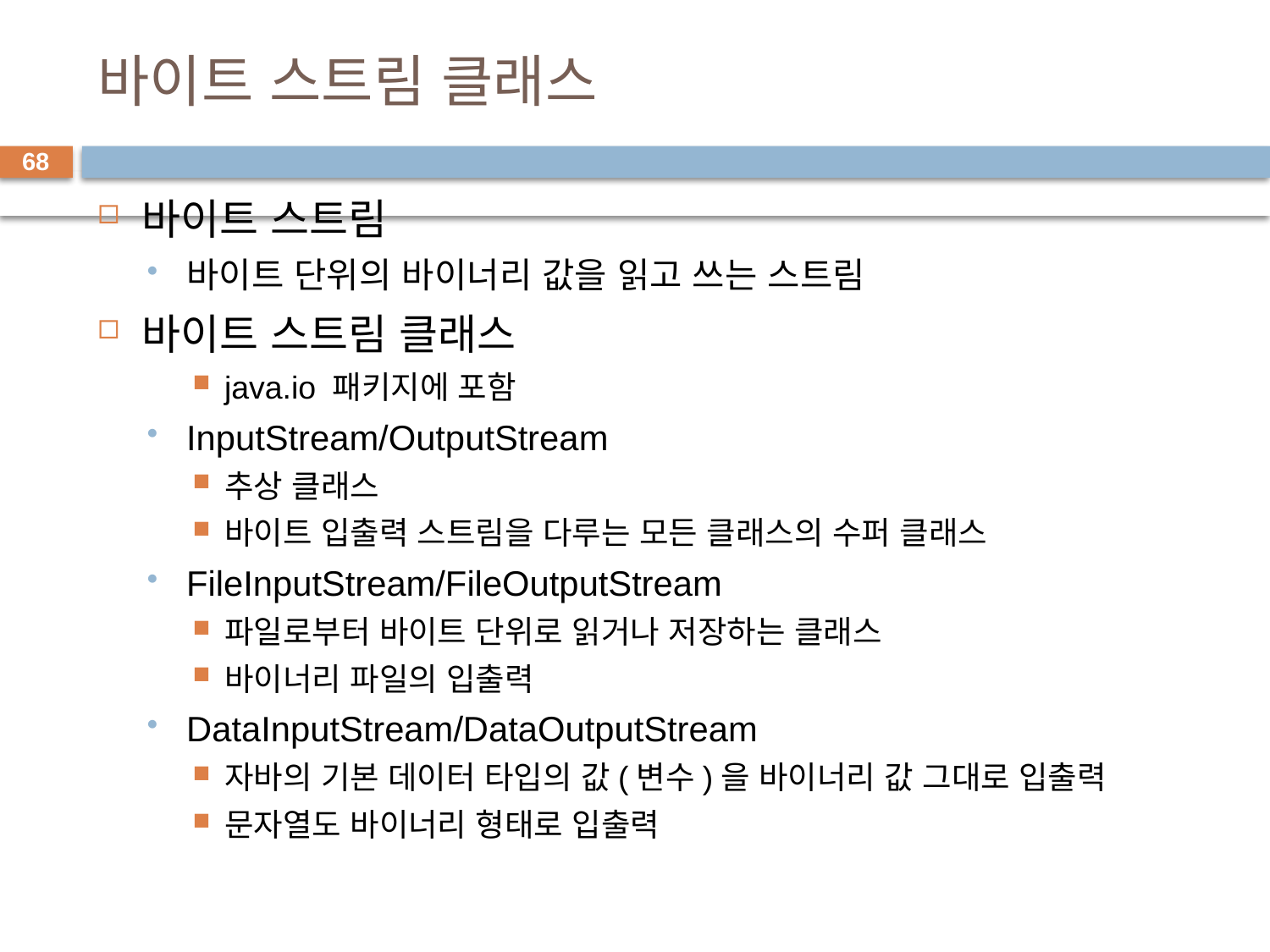

# 바이트 스트림 클래스
68
바이트 스트림
바이트 단위의 바이너리 값을 읽고 쓰는 스트림
바이트 스트림 클래스
java.io 패키지에 포함
InputStream/OutputStream
추상 클래스
바이트 입출력 스트림을 다루는 모든 클래스의 수퍼 클래스
FileInputStream/FileOutputStream
파일로부터 바이트 단위로 읽거나 저장하는 클래스
바이너리 파일의 입출력
DataInputStream/DataOutputStream
자바의 기본 데이터 타입의 값(변수)을 바이너리 값 그대로 입출력
문자열도 바이너리 형태로 입출력